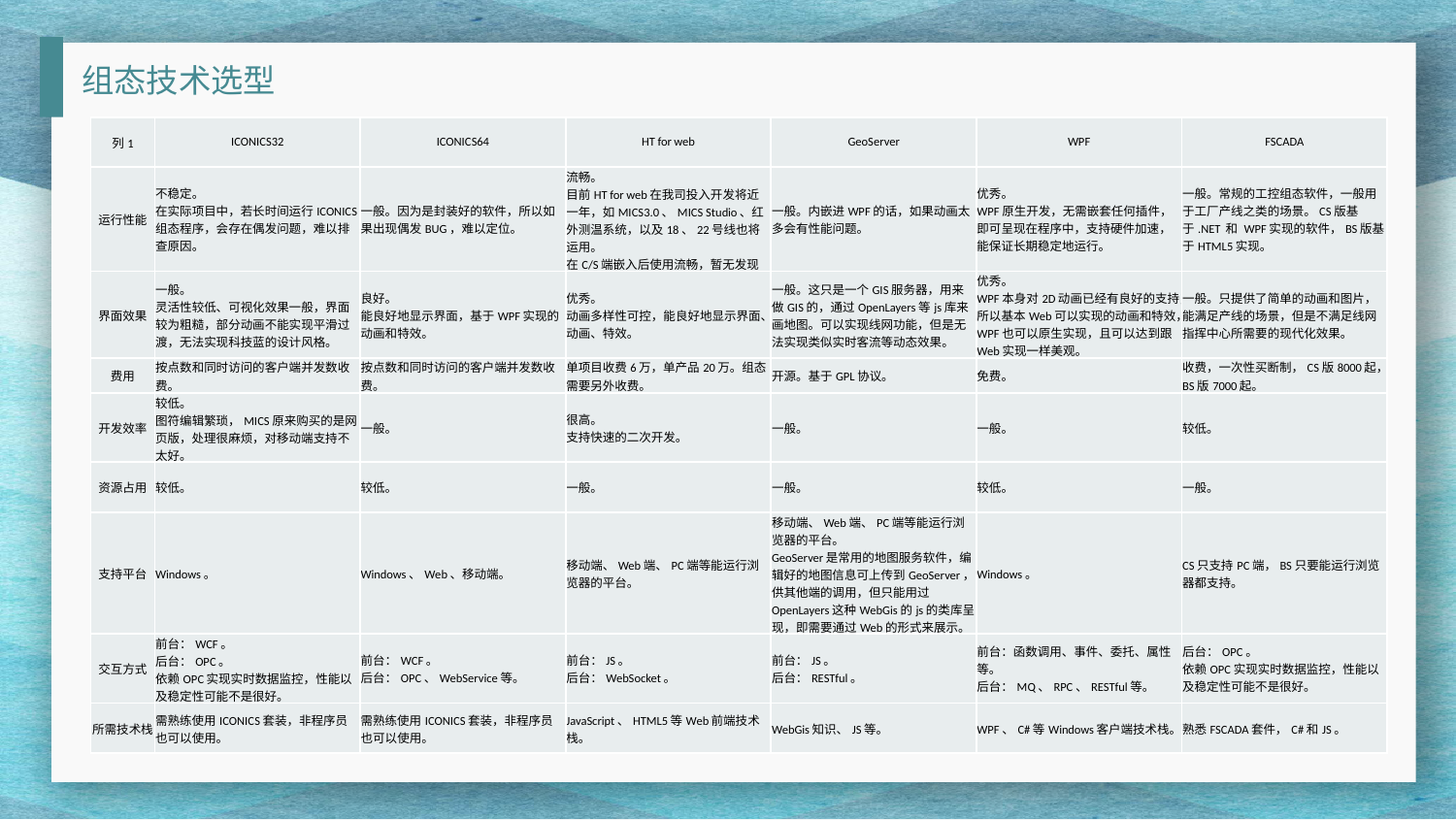

组态技术选型
| 列1 | ICONICS32 | ICONICS64 | HT for web | GeoServer | WPF | FSCADA |
| --- | --- | --- | --- | --- | --- | --- |
| 运行性能 | 不稳定。 在实际项目中，若长时间运行ICONICS组态程序，会存在偶发问题，难以排查原因。 | 一般。因为是封装好的软件，所以如果出现偶发BUG，难以定位。 | 流畅。 目前HT for web在我司投入开发将近一年，如MICS3.0、MICS Studio、红外测温系统，以及18、22号线也将运用。 在C/S端嵌入后使用流畅，暂无发现性能问题。 | 一般。内嵌进WPF的话，如果动画太多会有性能问题。 | 优秀。 WPF原生开发，无需嵌套任何插件，即可呈现在程序中，支持硬件加速，能保证长期稳定地运行。 | 一般。常规的工控组态软件，一般用于工厂产线之类的场景。CS版基于.NET 和 WPF实现的软件，BS版基于HTML5实现。 |
| 界面效果 | 一般。 灵活性较低、可视化效果一般，界面较为粗糙，部分动画不能实现平滑过渡，无法实现科技蓝的设计风格。 | 良好。 能良好地显示界面，基于WPF实现的动画和特效。 | 优秀。 动画多样性可控，能良好地显示界面、动画、特效。 | 一般。这只是一个GIS服务器，用来做GIS的，通过OpenLayers等js库来画地图。可以实现线网功能，但是无法实现类似实时客流等动态效果。 | 优秀。 WPF本身对2D动画已经有良好的支持，所以基本Web可以实现的动画和特效，WPF也可以原生实现，且可以达到跟Web实现一样美观。 | 一般。只提供了简单的动画和图片，能满足产线的场景，但是不满足线网指挥中心所需要的现代化效果。 |
| 费用 | 按点数和同时访问的客户端并发数收费。 | 按点数和同时访问的客户端并发数收费。 | 单项目收费6万，单产品20万。组态需要另外收费。 | 开源。基于GPL协议。 | 免费。 | 收费，一次性买断制，CS版8000起，BS版7000起。 |
| 开发效率 | 较低。 图符编辑繁琐，MICS原来购买的是网页版，处理很麻烦，对移动端支持不太好。 | 一般。 | 很高。 支持快速的二次开发。 | 一般。 | 一般。 | 较低。 |
| 资源占用 | 较低。 | 较低。 | 一般。 | 一般。 | 较低。 | 一般。 |
| 支持平台 | Windows。 | Windows、Web、移动端。 | 移动端、Web端、PC端等能运行浏览器的平台。 | 移动端、Web端、PC端等能运行浏览器的平台。 GeoServer是常用的地图服务软件，编辑好的地图信息可上传到GeoServer，供其他端的调用，但只能用过OpenLayers这种WebGis的js的类库呈现，即需要通过Web的形式来展示。 | Windows。 | CS只支持PC端，BS只要能运行浏览器都支持。 |
| 交互方式 | 前台：WCF。 后台：OPC。 依赖OPC实现实时数据监控，性能以及稳定性可能不是很好。 | 前台：WCF。 后台：OPC、WebService等。 | 前台：JS。 后台：WebSocket。 | 前台：JS。 后台：RESTful。 | 前台：函数调用、事件、委托、属性等。 后台：MQ、RPC、RESTful等。 | 后台：OPC。 依赖OPC实现实时数据监控，性能以及稳定性可能不是很好。 |
| 所需技术栈 | 需熟练使用ICONICS套装，非程序员也可以使用。 | 需熟练使用ICONICS套装，非程序员也可以使用。 | JavaScript、HTML5等Web前端技术栈。 | WebGis知识、JS等。 | WPF、C#等Windows客户端技术栈。 | 熟悉FSCADA套件，C#和JS。 |